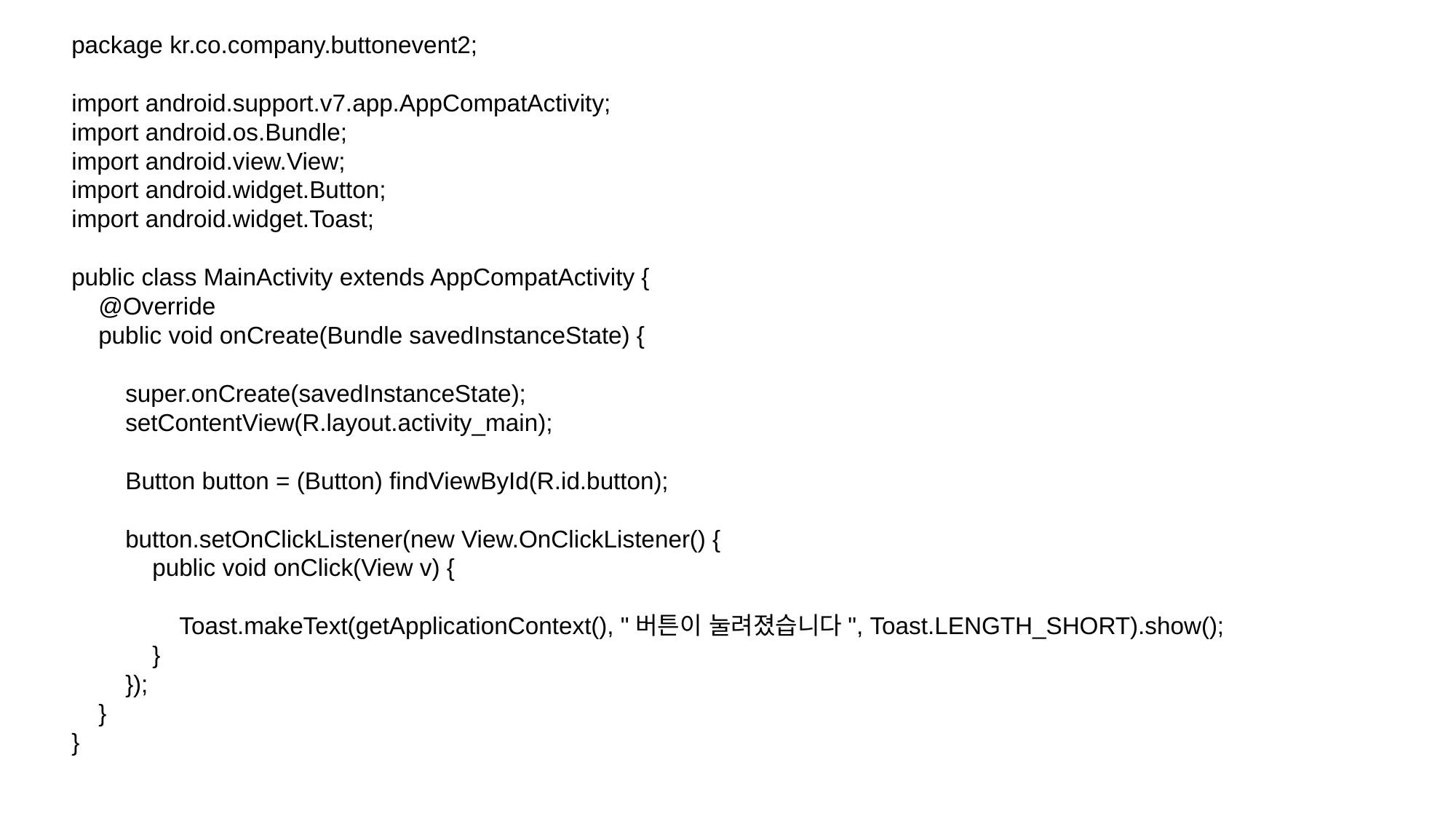

package kr.co.company.buttonevent2;

import android.support.v7.app.AppCompatActivity;
import android.os.Bundle;
import android.view.View;
import android.widget.Button;
import android.widget.Toast;

public class MainActivity extends AppCompatActivity {
    @Override
    public void onCreate(Bundle savedInstanceState) {

        super.onCreate(savedInstanceState);
        setContentView(R.layout.activity_main);

        Button button = (Button) findViewById(R.id.button);

        button.setOnClickListener(new View.OnClickListener() {
            public void onClick(View v) {

                Toast.makeText(getApplicationContext(), "버튼이 눌려졌습니다", Toast.LENGTH_SHORT).show();
            }
        });
    }
}